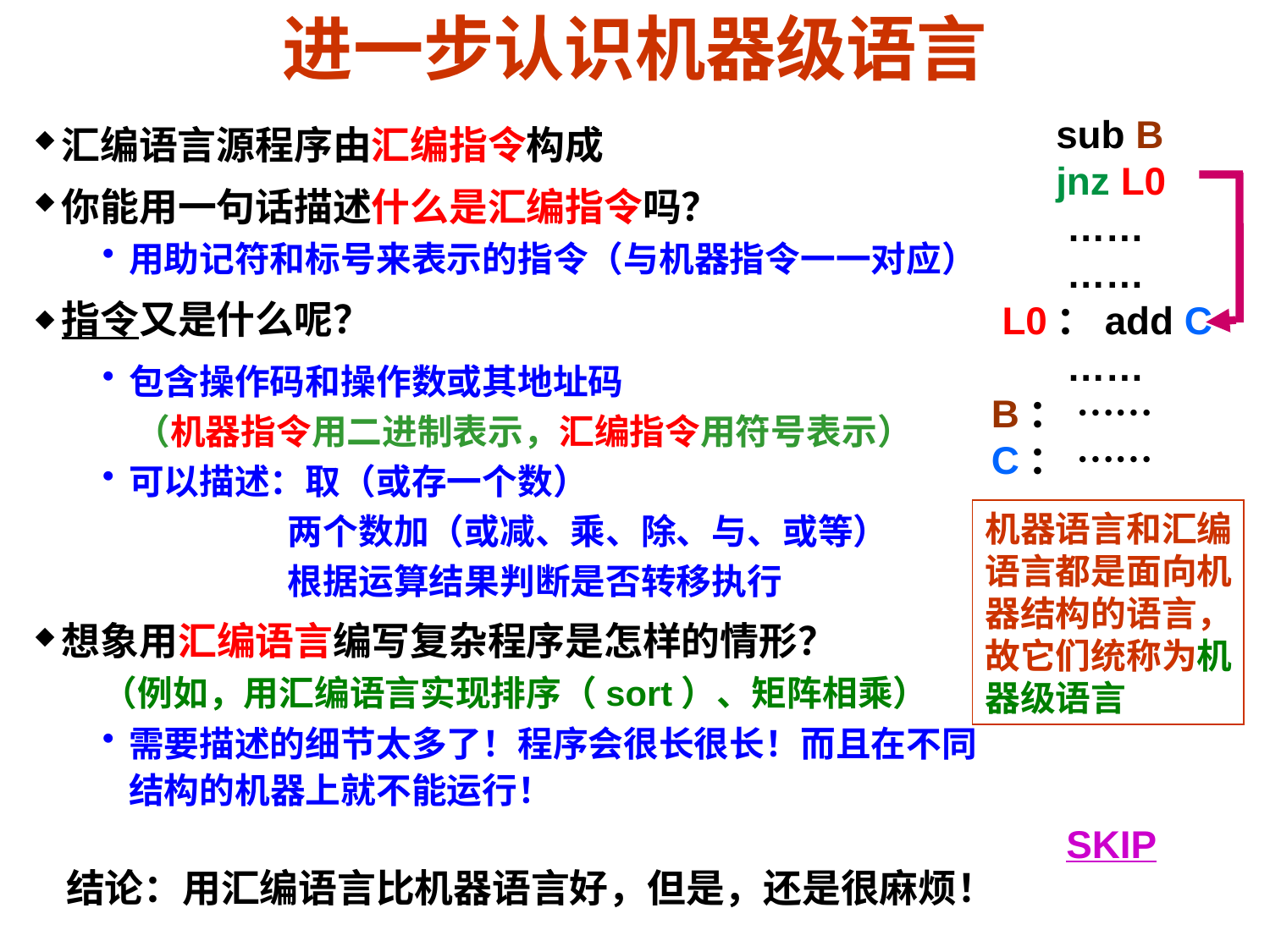

进一步认识机器级语言
      sub B
      jnz L0
       ……
       ……
 L0：add C
       ……
B： ……
C： ……

汇编语言源程序由汇编指令构成
你能用一句话描述什么是汇编指令吗？
用助记符和标号来表示的指令（与机器指令一一对应）
指令又是什么呢？
包含操作码和操作数或其地址码
   （机器指令用二进制表示，汇编指令用符号表示）
可以描述：取（或存一个数）
                      两个数加（或减、乘、除、与、或等）
                      根据运算结果判断是否转移执行
想象用汇编语言编写复杂程序是怎样的情形？
（例如，用汇编语言实现排序（sort）、矩阵相乘）
需要描述的细节太多了！程序会很长很长！而且在不同结构的机器上就不能运行！
机器语言和汇编语言都是面向机器结构的语言，故它们统称为机器级语言
SKIP
结论：用汇编语言比机器语言好，但是，还是很麻烦！